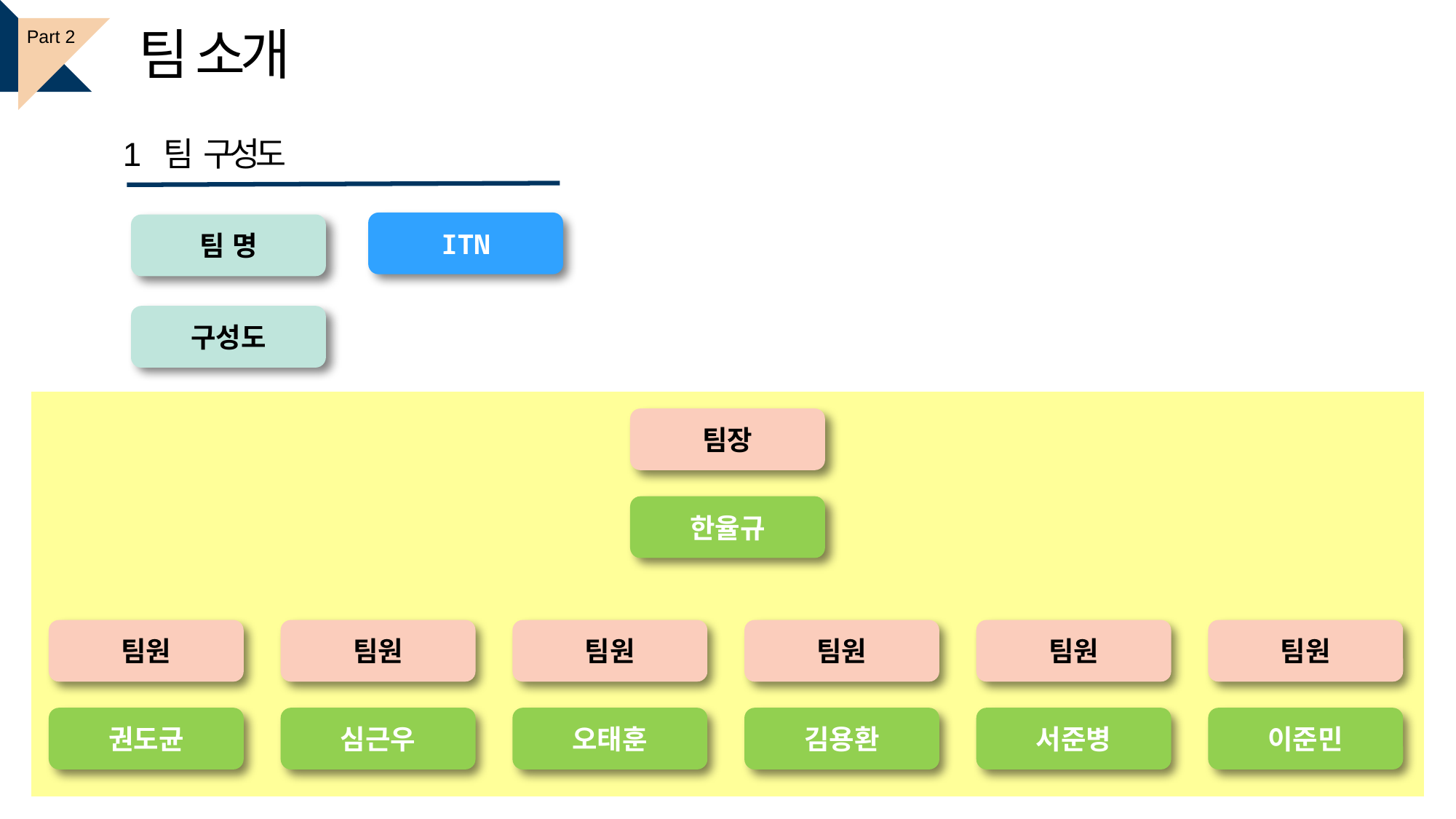

팀 소개

Part 2
1   팀   구성도
ITN
팀 명
구성도

팀장
한율규
팀원
팀원
팀원
팀원
팀원
팀원
권도균
심근우
오태훈
김용환
서준병
이준민